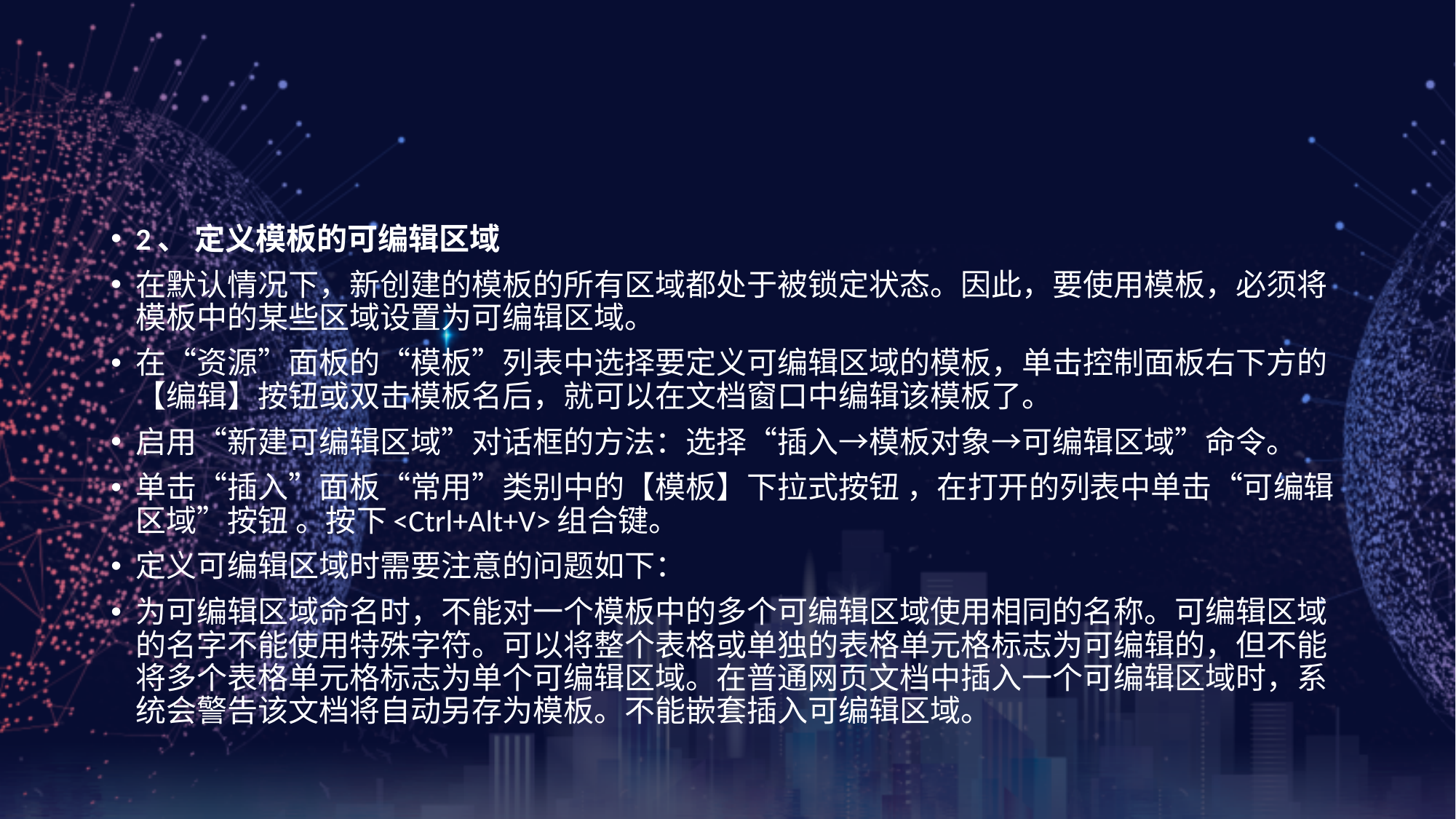

#
2、 定义模板的可编辑区域
在默认情况下，新创建的模板的所有区域都处于被锁定状态。因此，要使用模板，必须将模板中的某些区域设置为可编辑区域。
在“资源”面板的“模板”列表中选择要定义可编辑区域的模板，单击控制面板右下方的【编辑】按钮或双击模板名后，就可以在文档窗口中编辑该模板了。
启用“新建可编辑区域”对话框的方法：选择“插入→模板对象→可编辑区域”命令。
单击“插入”面板“常用”类别中的【模板】下拉式按钮 ，在打开的列表中单击“可编辑区域”按钮 。按下<Ctrl+Alt+V>组合键。
定义可编辑区域时需要注意的问题如下：
为可编辑区域命名时，不能对一个模板中的多个可编辑区域使用相同的名称。可编辑区域的名字不能使用特殊字符。可以将整个表格或单独的表格单元格标志为可编辑的，但不能将多个表格单元格标志为单个可编辑区域。在普通网页文档中插入一个可编辑区域时，系统会警告该文档将自动另存为模板。不能嵌套插入可编辑区域。